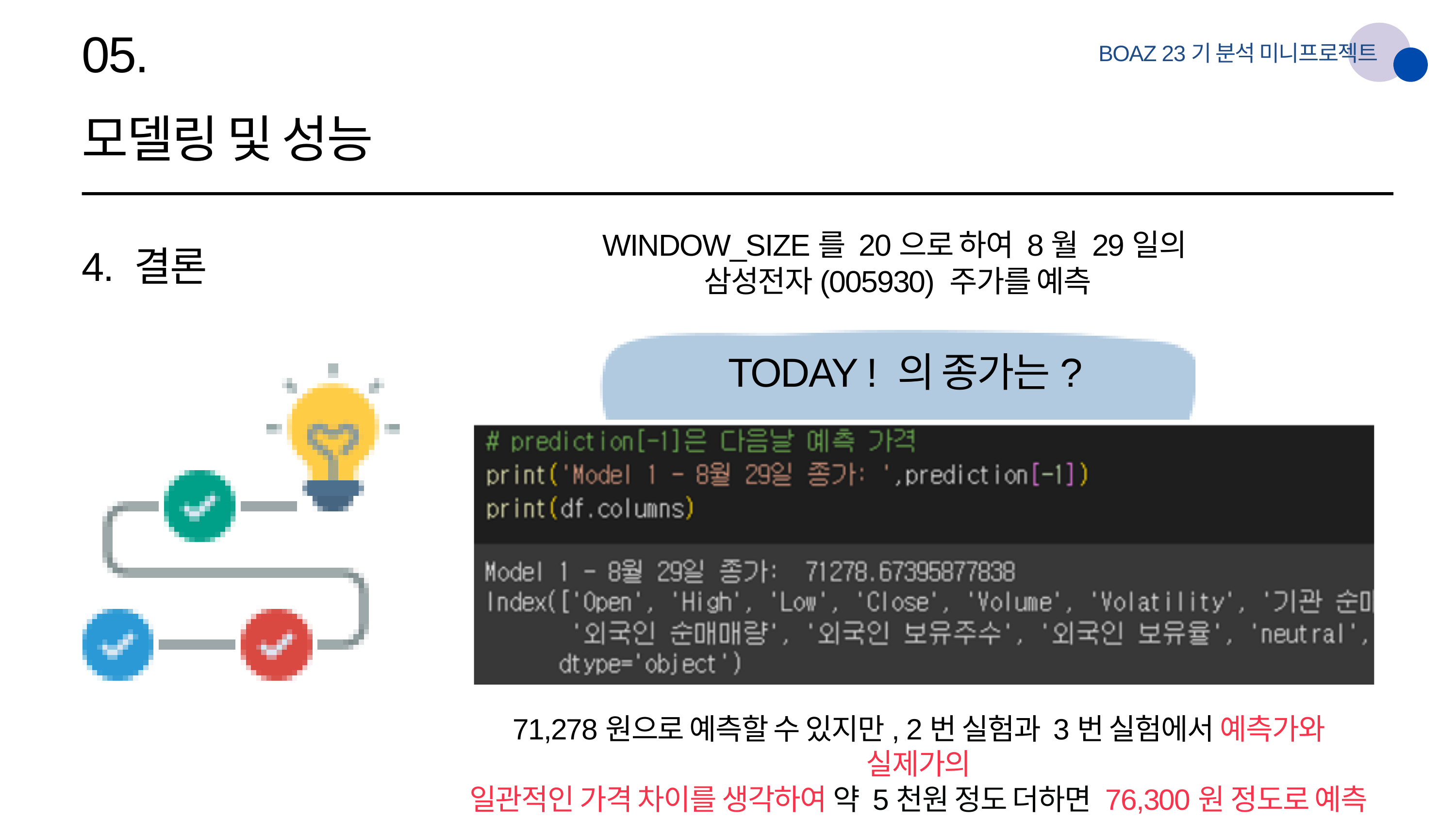

05.

BOAZ 23기 분석 미니프로젝트

모델링 및 성능

WINDOW_SIZE를 20으로 하여 8월 29일의
삼성전자(005930) 주가를 예측
4. 결론

TODAY ! 의 종가는?

71,278원으로 예측할 수 있지만, 2번 실험과 3번 실험에서 예측가와 실제가의
일관적인 가격 차이를 생각하여 약 5천원 정도 더하면 76,300원 정도로 예측